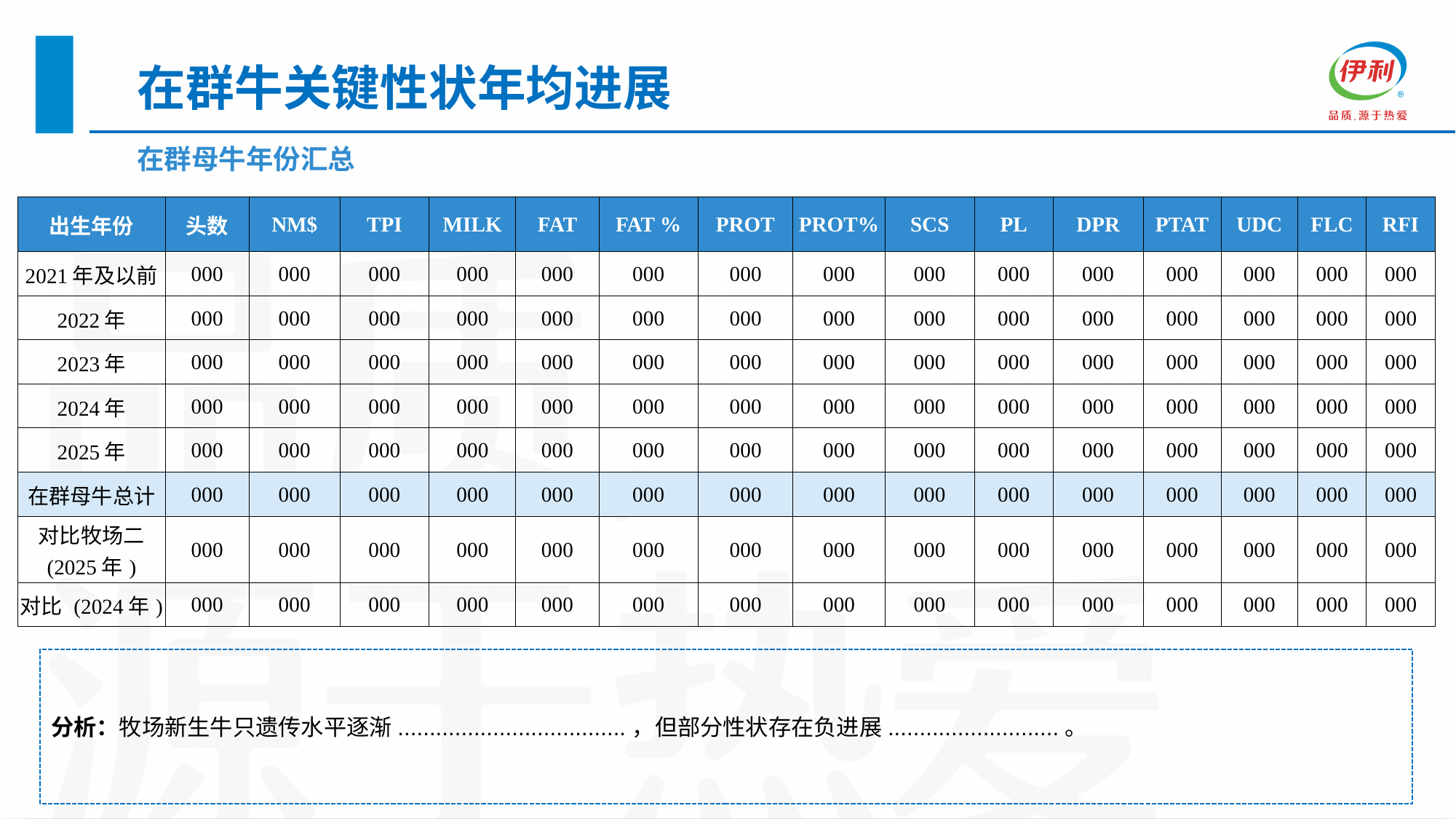

在群牛关键性状年均进展
在群母牛年份汇总
| 出生年份 | 头数 | NM$ | TPI | MILK | FAT | FAT % | PROT | PROT% | SCS | PL | DPR | PTAT | UDC | FLC | RFI |
| --- | --- | --- | --- | --- | --- | --- | --- | --- | --- | --- | --- | --- | --- | --- | --- |
| 2021年及以前 | 000 | 000 | 000 | 000 | 000 | 000 | 000 | 000 | 000 | 000 | 000 | 000 | 000 | 000 | 000 |
| 2022年 | 000 | 000 | 000 | 000 | 000 | 000 | 000 | 000 | 000 | 000 | 000 | 000 | 000 | 000 | 000 |
| 2023年 | 000 | 000 | 000 | 000 | 000 | 000 | 000 | 000 | 000 | 000 | 000 | 000 | 000 | 000 | 000 |
| 2024年 | 000 | 000 | 000 | 000 | 000 | 000 | 000 | 000 | 000 | 000 | 000 | 000 | 000 | 000 | 000 |
| 2025年 | 000 | 000 | 000 | 000 | 000 | 000 | 000 | 000 | 000 | 000 | 000 | 000 | 000 | 000 | 000 |
| 在群母牛总计 | 000 | 000 | 000 | 000 | 000 | 000 | 000 | 000 | 000 | 000 | 000 | 000 | 000 | 000 | 000 |
| 对比牧场二 (2025年) | 000 | 000 | 000 | 000 | 000 | 000 | 000 | 000 | 000 | 000 | 000 | 000 | 000 | 000 | 000 |
| 对比 (2024年) | 000 | 000 | 000 | 000 | 000 | 000 | 000 | 000 | 000 | 000 | 000 | 000 | 000 | 000 | 000 |
分析：牧场新生牛只遗传水平逐渐....................................，但部分性状存在负进展...........................。